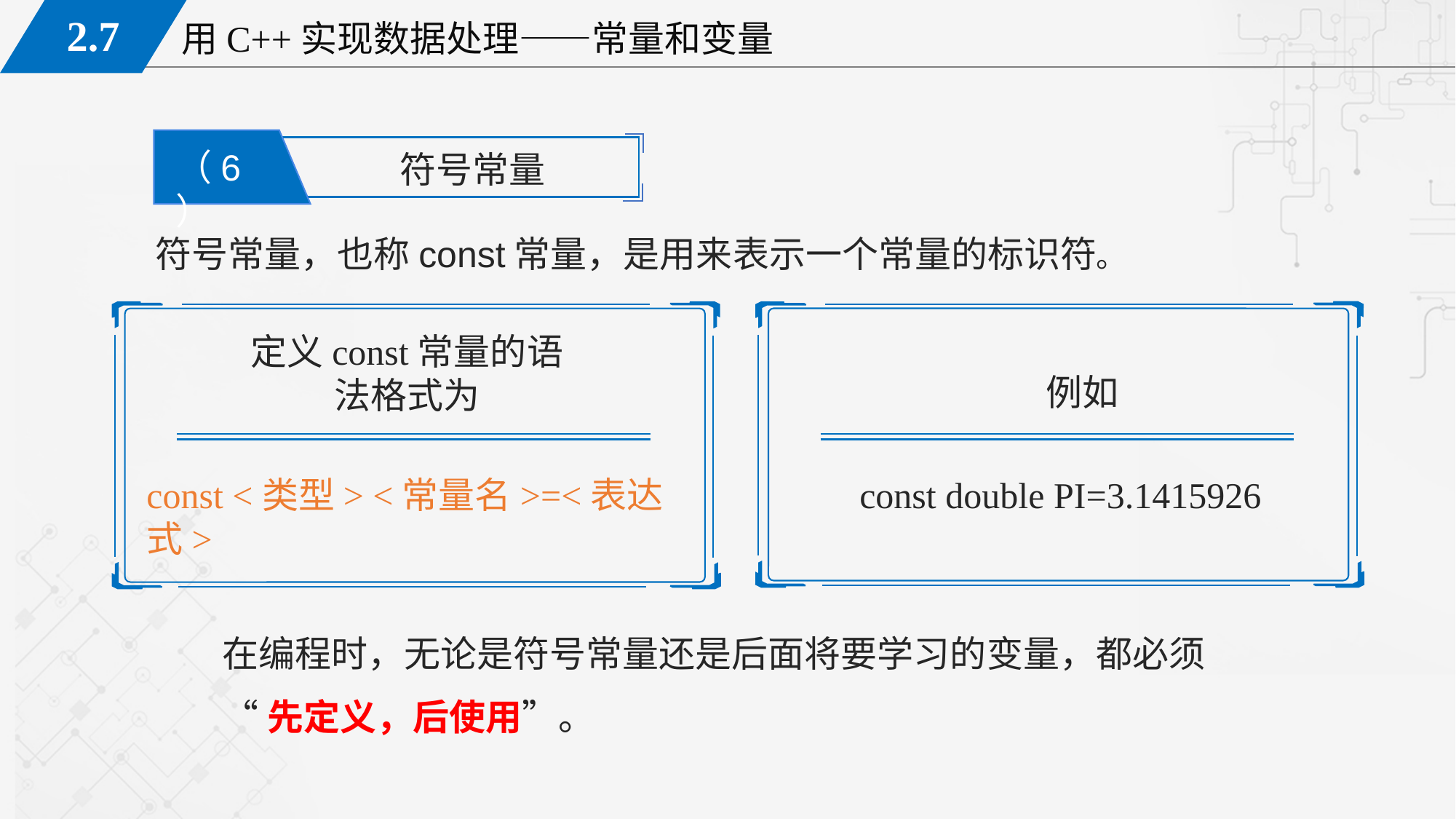

（6）
符号常量
符号常量，也称const常量，是用来表示一个常量的标识符。

定义const常量的语法格式为
例如
const <类型> <常量名>=<表达式>

const double PI=3.1415926
在编程时，无论是符号常量还是后面将要学习的变量，都必须
“先定义，后使用”。